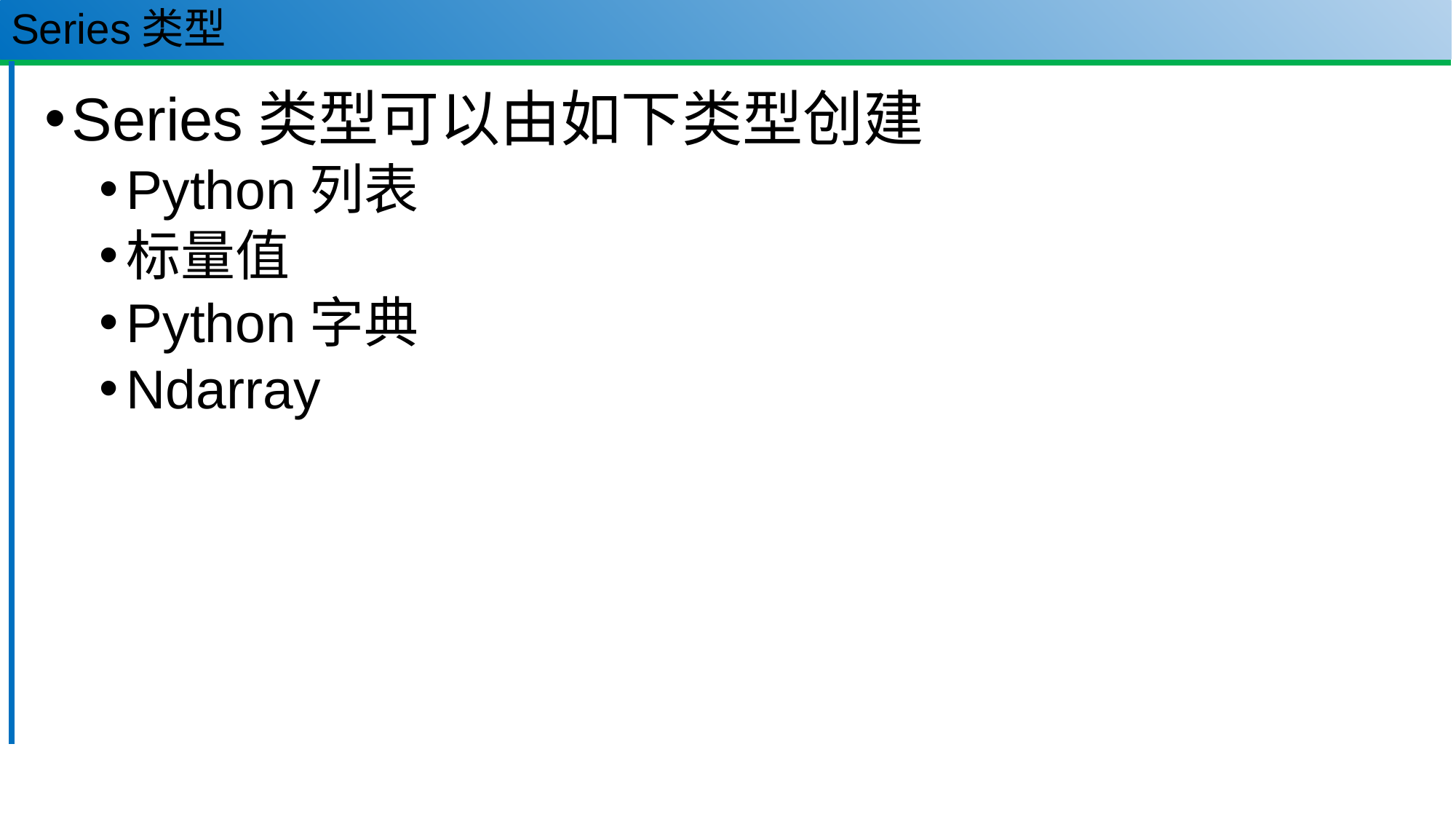

# Series类型
Series类型可以由如下类型创建
Python列表
标量值
Python字典
Ndarray